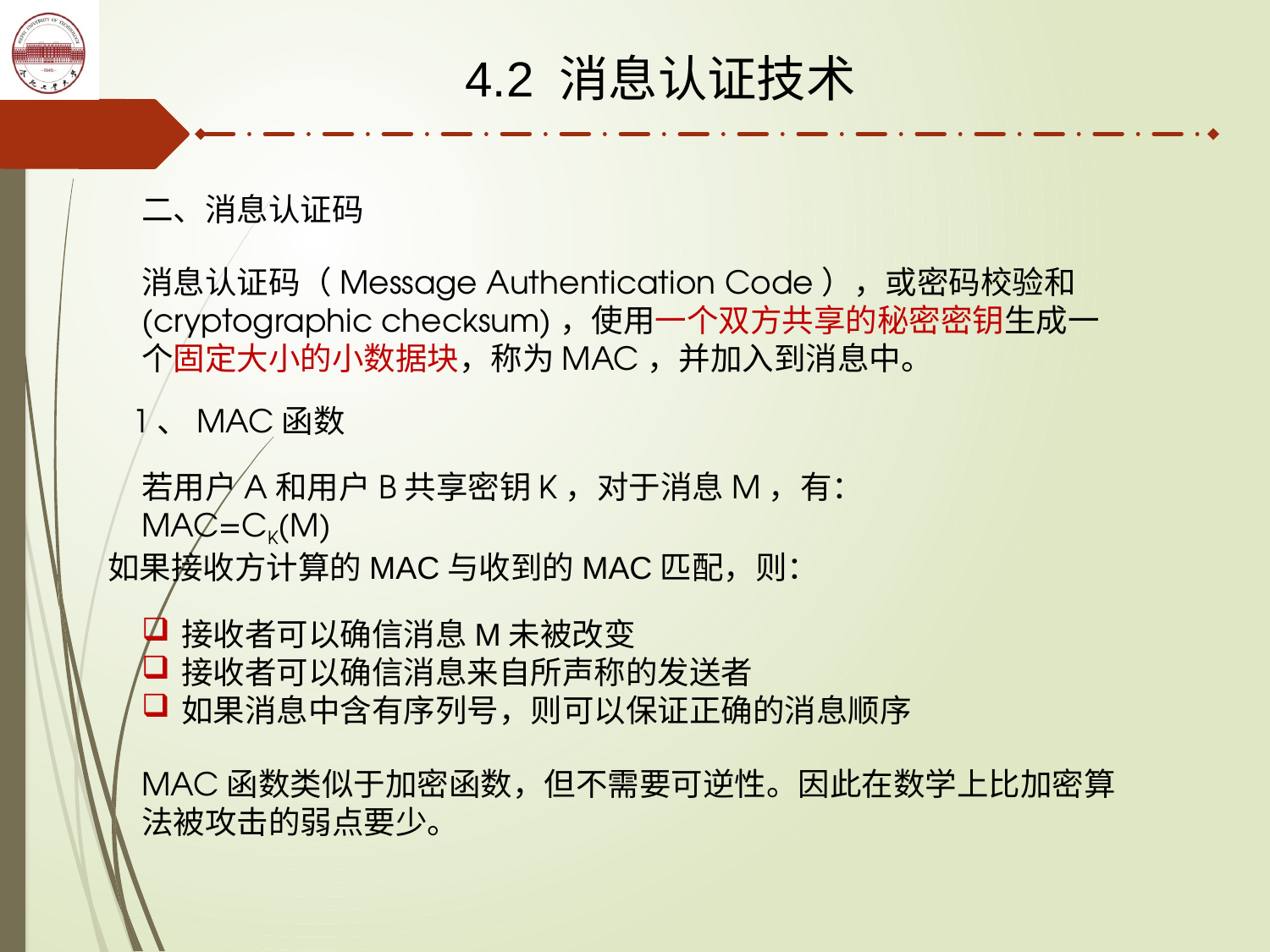

4.2 消息认证技术
二、消息认证码
消息认证码（Message Authentication Code），或密码校验和(cryptographic checksum)，使用一个双方共享的秘密密钥生成一个固定大小的小数据块，称为MAC，并加入到消息中。
1、MAC函数
若用户A和用户B共享密钥K，对于消息M，有： MAC=CK(M)
如果接收方计算的MAC与收到的MAC匹配，则：
接收者可以确信消息M未被改变
接收者可以确信消息来自所声称的发送者
如果消息中含有序列号，则可以保证正确的消息顺序
MAC函数类似于加密函数，但不需要可逆性。因此在数学上比加密算法被攻击的弱点要少。